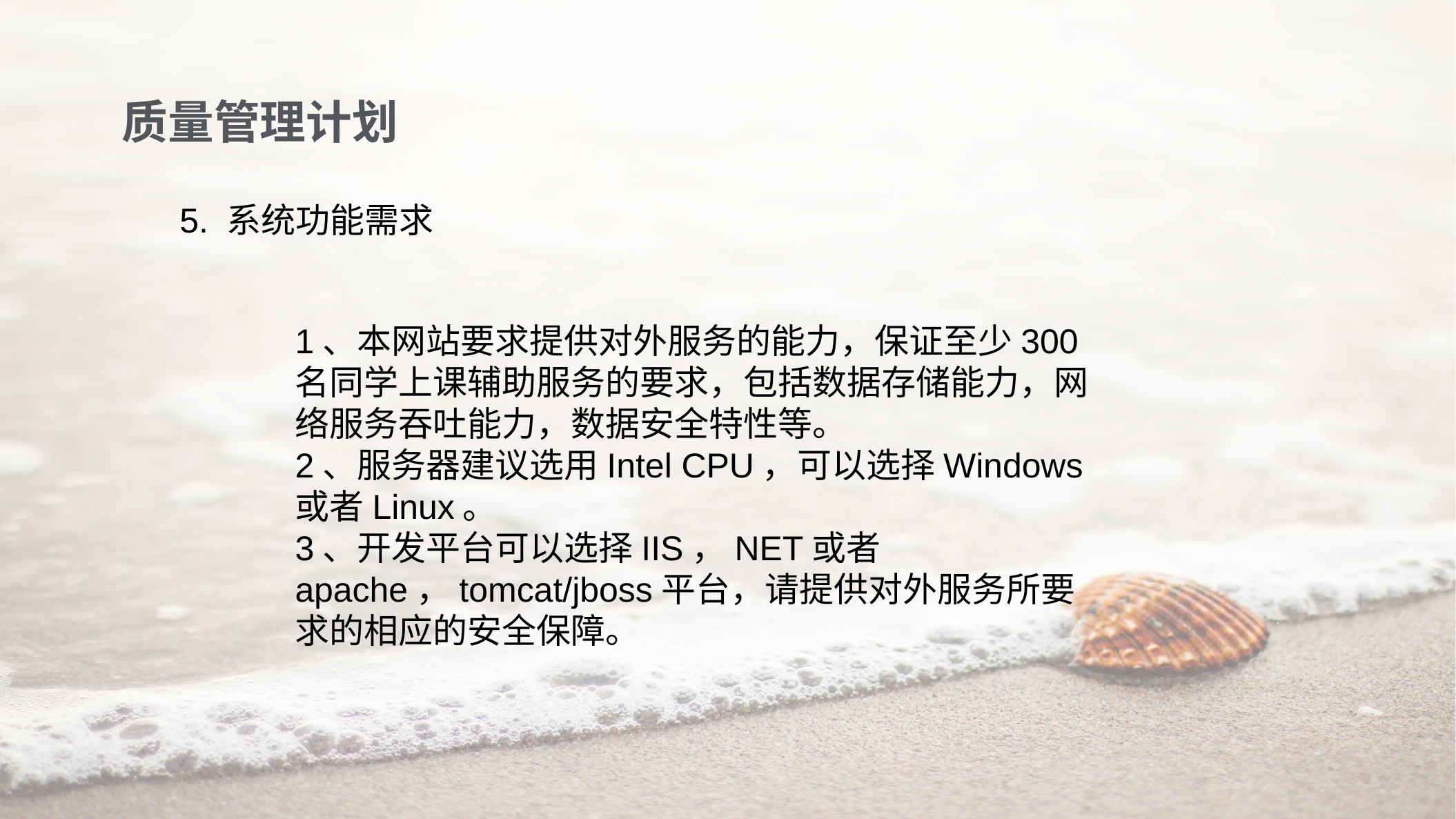

质量管理计划
5. 系统功能需求
1、本网站要求提供对外服务的能力，保证至少300名同学上课辅助服务的要求，包括数据存储能力，网络服务吞吐能力，数据安全特性等。
2、服务器建议选用Intel CPU，可以选择Windows或者Linux。
3、开发平台可以选择IIS，NET或者apache，tomcat/jboss平台，请提供对外服务所要求的相应的安全保障。